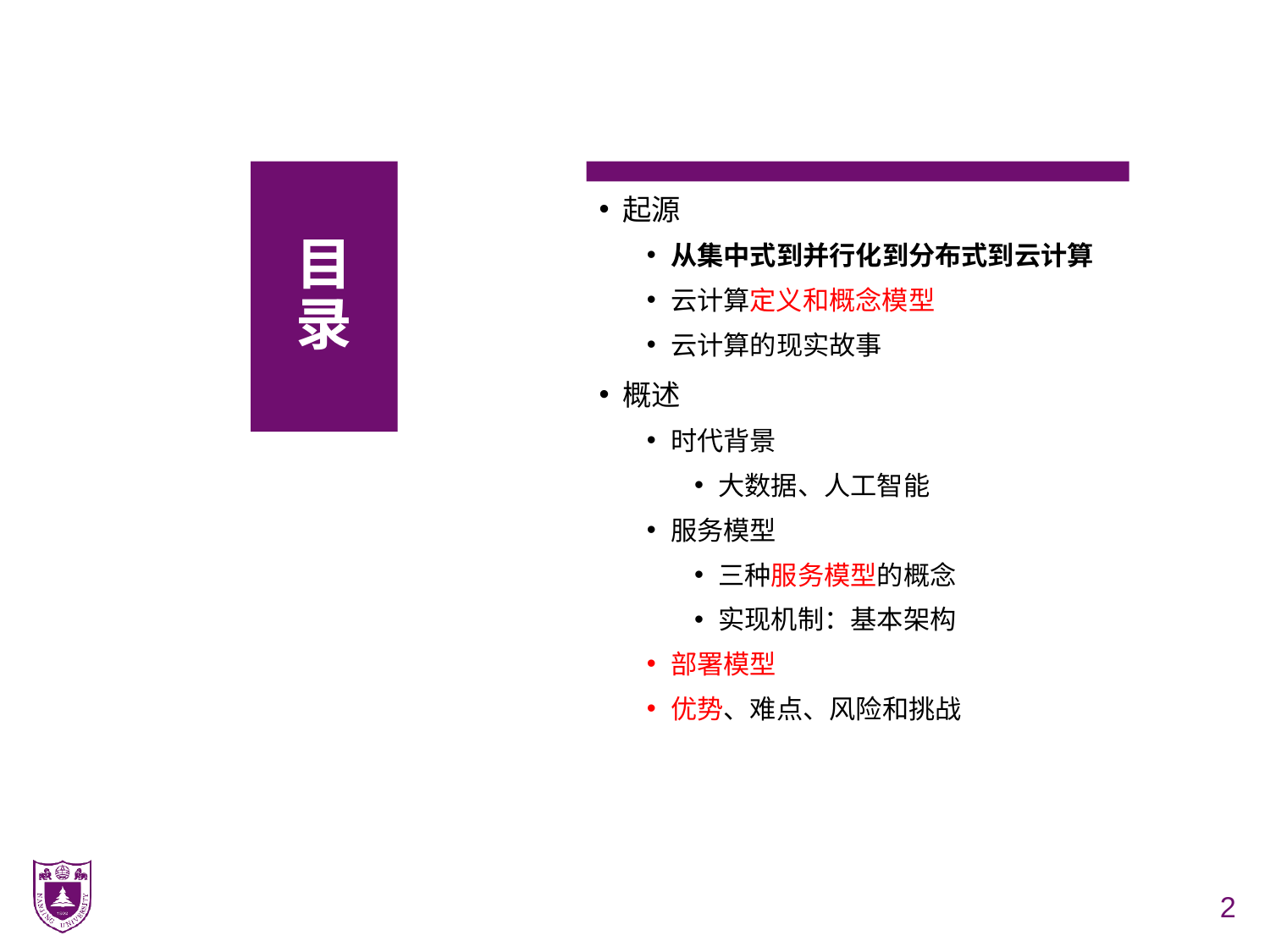

# 目 录

起源
从集中式到并行化到分布式到云计算
云计算定义和概念模型
云计算的现实故事
概述
时代背景
大数据、人工智能
服务模型
三种服务模型的概念
实现机制：基本架构
部署模型
优势、难点、风险和挑战

2